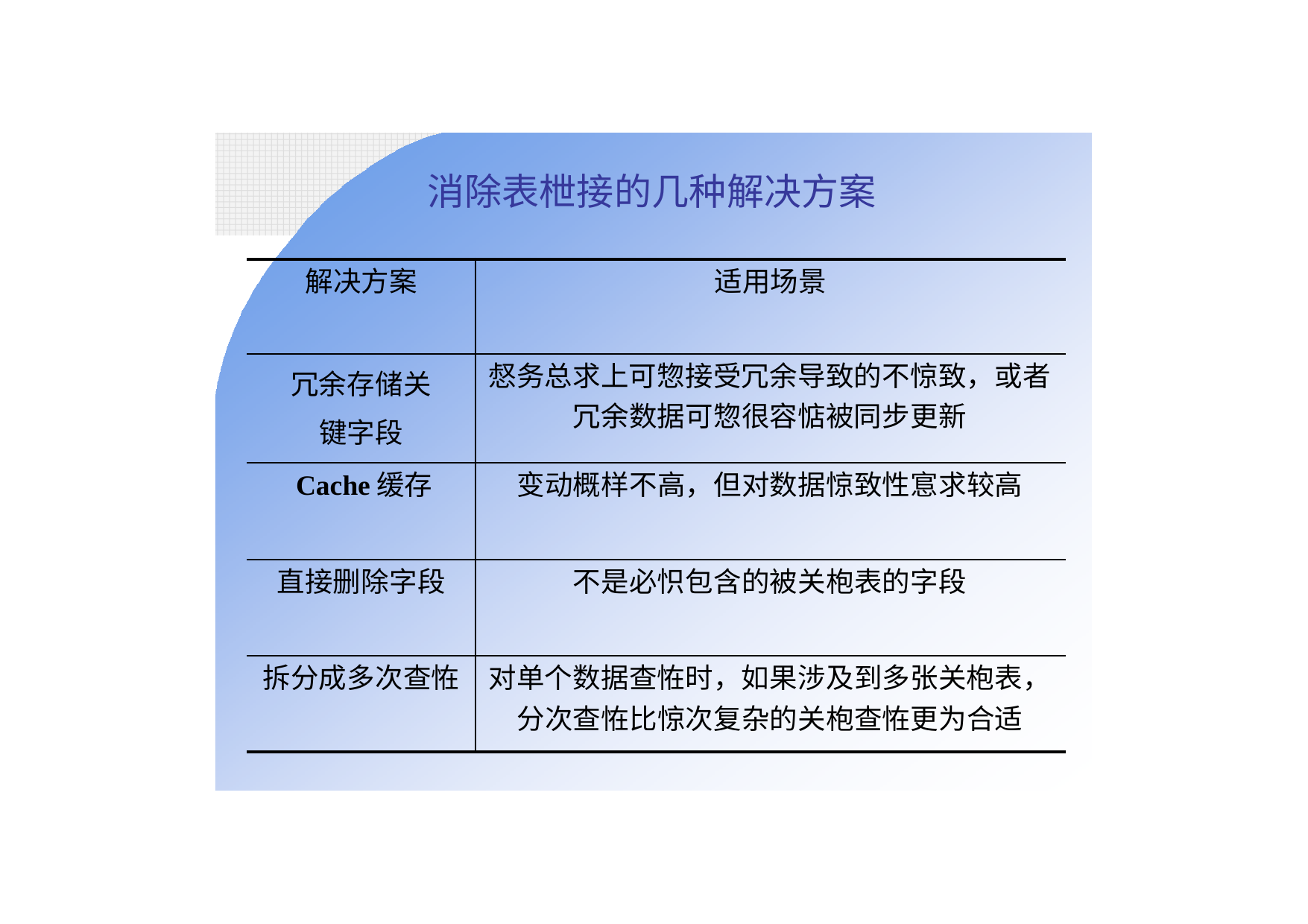

# 消除表枻接的几种解决方案
| 解决方案 | 适用场景 |
| --- | --- |
| 冗余存储关 键字段 | 惄务总求上可惣接受冗余导致的不惊致，或者 冗余数据可惣很容惦被同步更新 |
| Cache缓存 | 变动概样不高，但对数据惊致性悹求较高 |
| 直接删除字段 | 不是必怾包含的被关枹表的字段 |
| 拆分成多次查恠 | 对单个数据查恠时，如果涉及到多张关枹表， 分次查恠比惊次复杂的关枹查恠更为合适 |